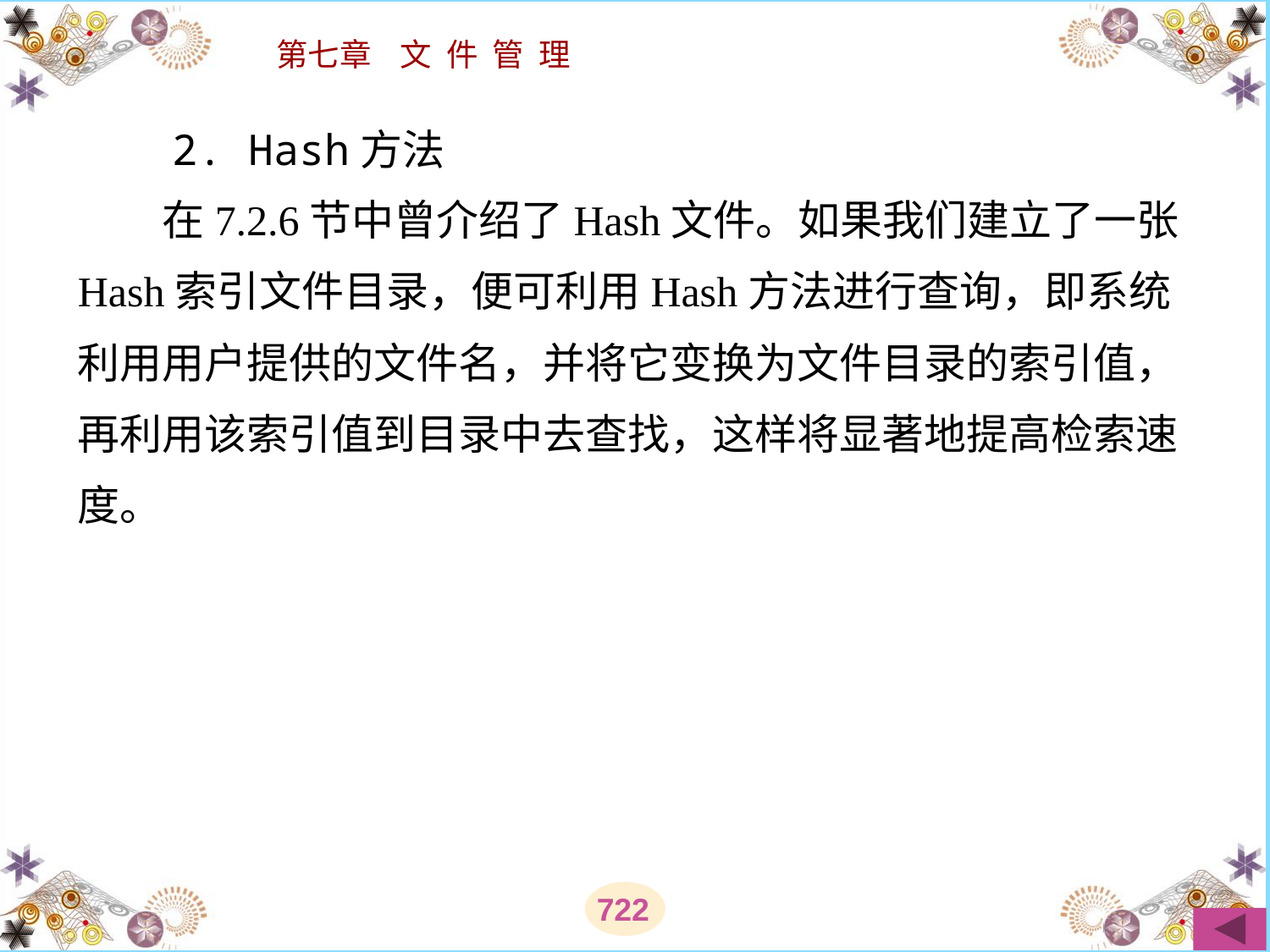

# 2. Hash方法 　　在7.2.6节中曾介绍了Hash文件。如果我们建立了一张Hash索引文件目录，便可利用Hash方法进行查询，即系统利用用户提供的文件名，并将它变换为文件目录的索引值，再利用该索引值到目录中去查找，这样将显著地提高检索速度。